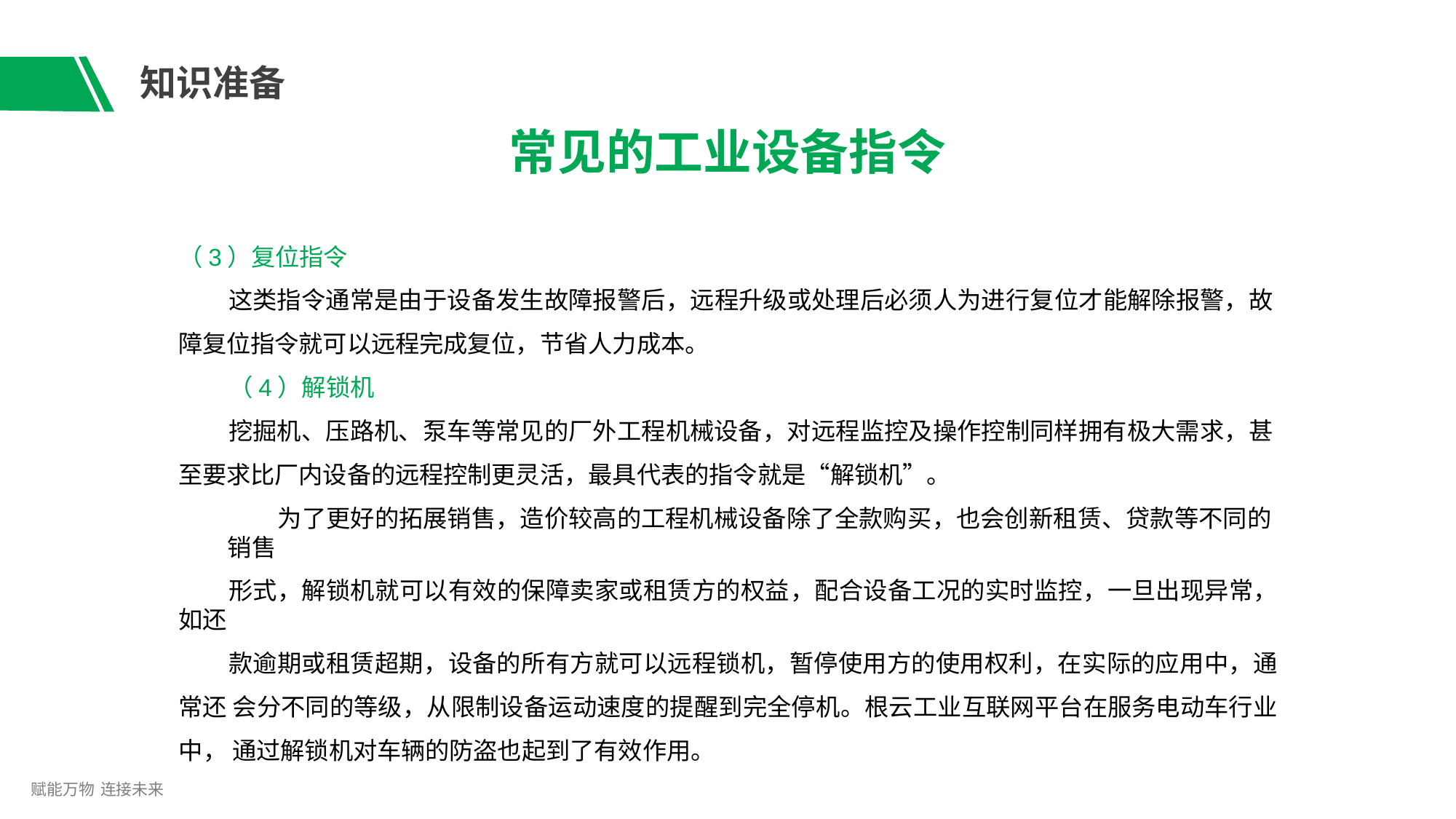

# 知识准备
常见的工业设备指令
（3）复位指令
这类指令通常是由于设备发生故障报警后，远程升级或处理后必须人为进行复位才能解除报警，故 障复位指令就可以远程完成复位，节省人力成本。
（4）解锁机
挖掘机、压路机、泵车等常见的厂外工程机械设备，对远程监控及操作控制同样拥有极大需求，甚 至要求比厂内设备的远程控制更灵活，最具代表的指令就是“解锁机”。
为了更好的拓展销售，造价较高的工程机械设备除了全款购买，也会创新租赁、贷款等不同的销售
形式，解锁机就可以有效的保障卖家或租赁方的权益，配合设备工况的实时监控，一旦出现异常，如还
款逾期或租赁超期，设备的所有方就可以远程锁机，暂停使用方的使用权利，在实际的应用中，通常还 会分不同的等级，从限制设备运动速度的提醒到完全停机。根云工业互联网平台在服务电动车行业中， 通过解锁机对车辆的防盗也起到了有效作用。
赋能万物 连接未来